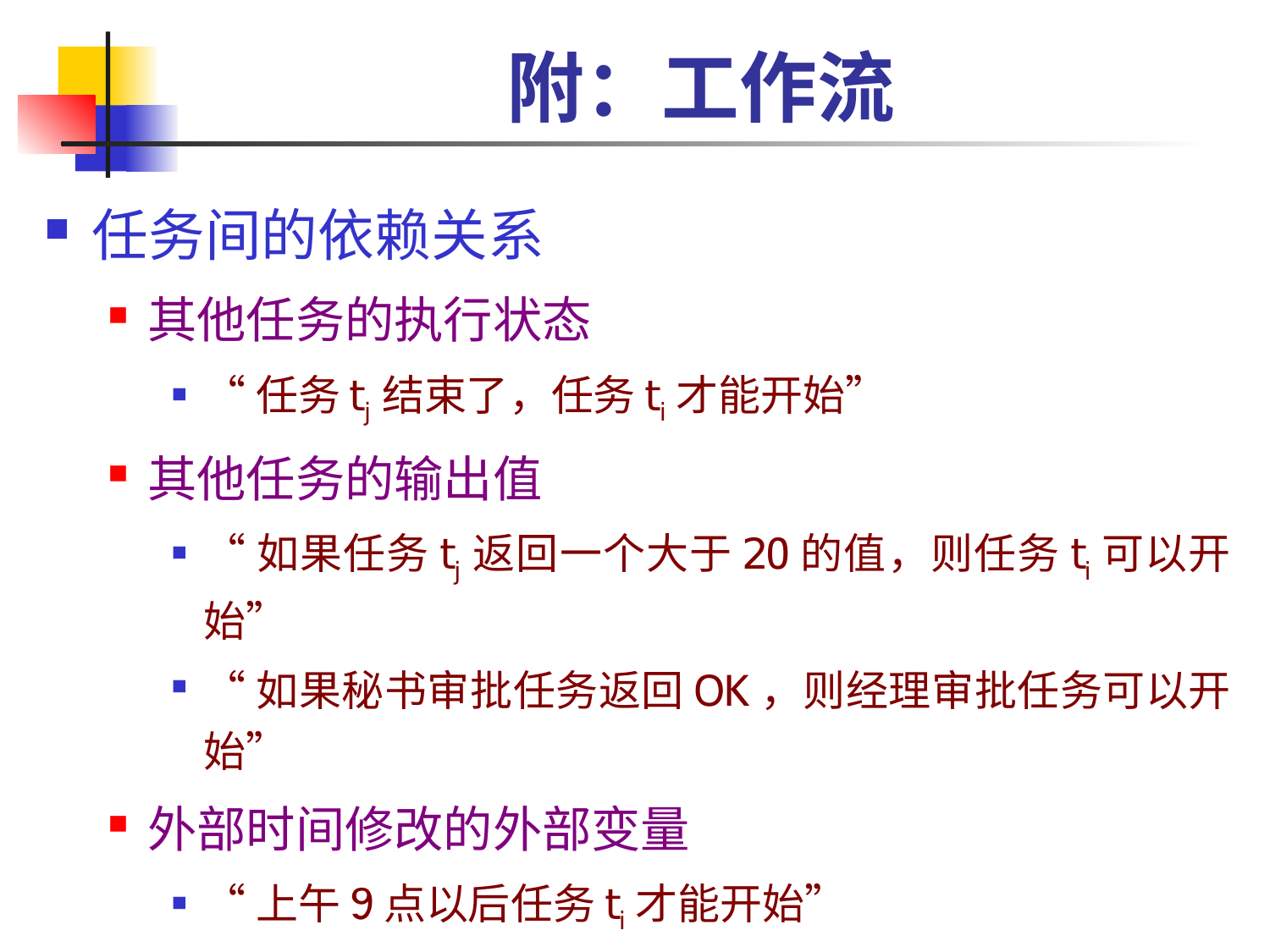

# 附：工作流
任务间的依赖关系
其他任务的执行状态
“任务tj结束了，任务ti才能开始”
其他任务的输出值
“如果任务tj返回一个大于20的值，则任务ti可以开始”
“如果秘书审批任务返回OK，则经理审批任务可以开始”
外部时间修改的外部变量
“上午9点以后任务ti才能开始”
“在任务tj完成后的24小时内必须开始任务ti ”